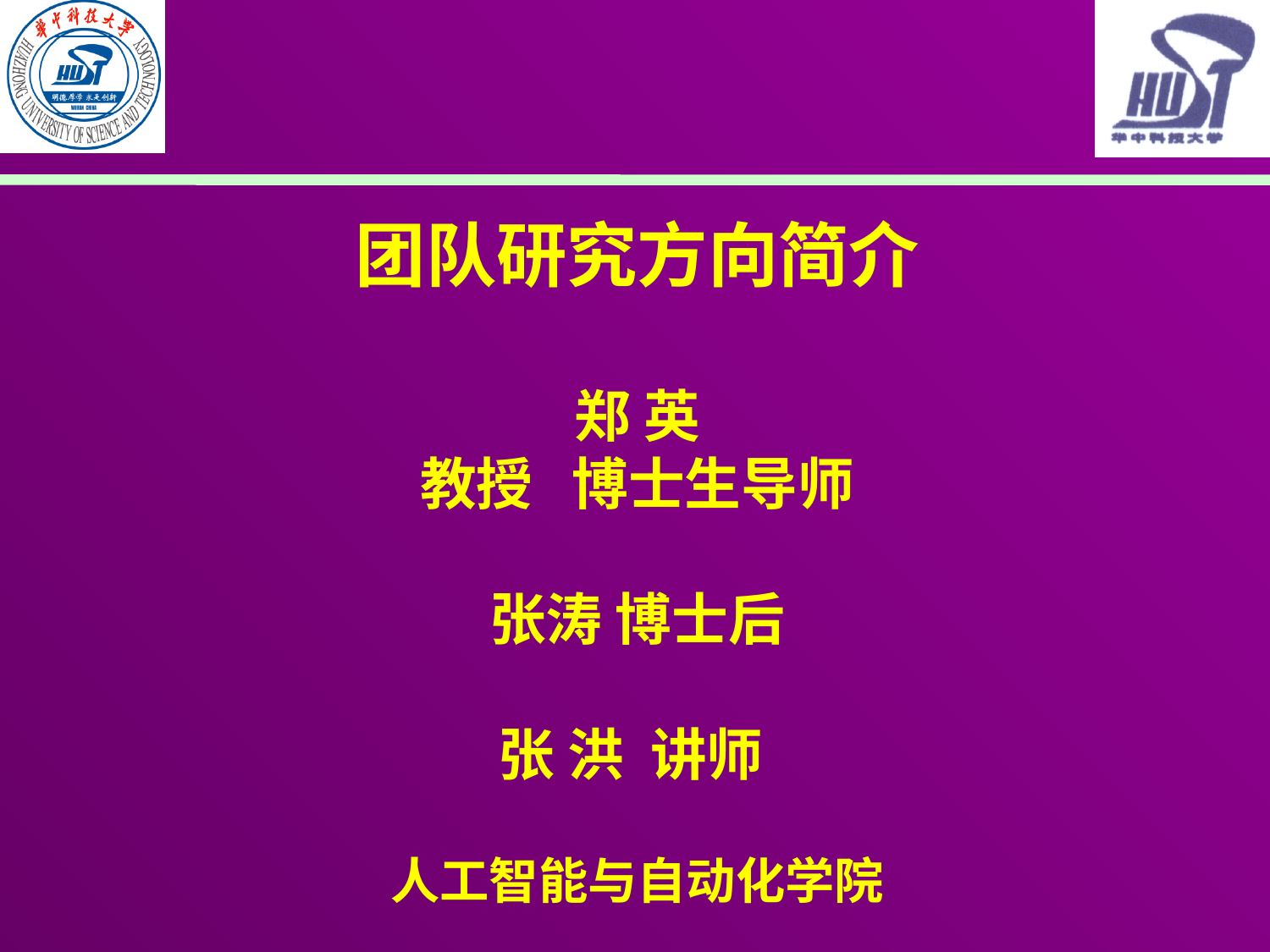

团队研究方向简介
郑 英
教授   博士生导师
张涛 博士后
 张 洪  讲师
人工智能与自动化学院